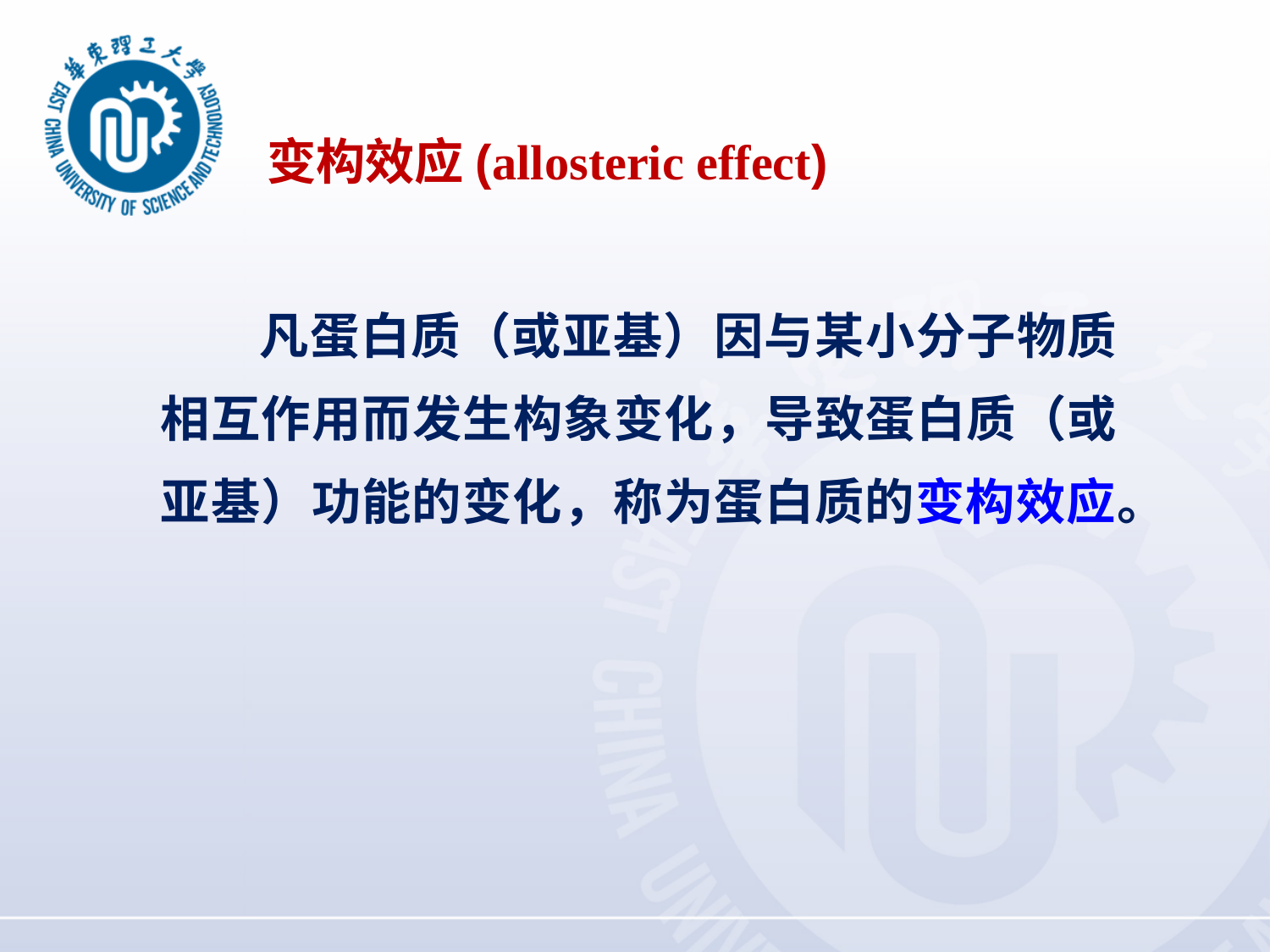

# 变构效应(allosteric effect)
凡蛋白质（或亚基）因与某小分子物质相互作用而发生构象变化，导致蛋白质（或亚基）功能的变化，称为蛋白质的变构效应。